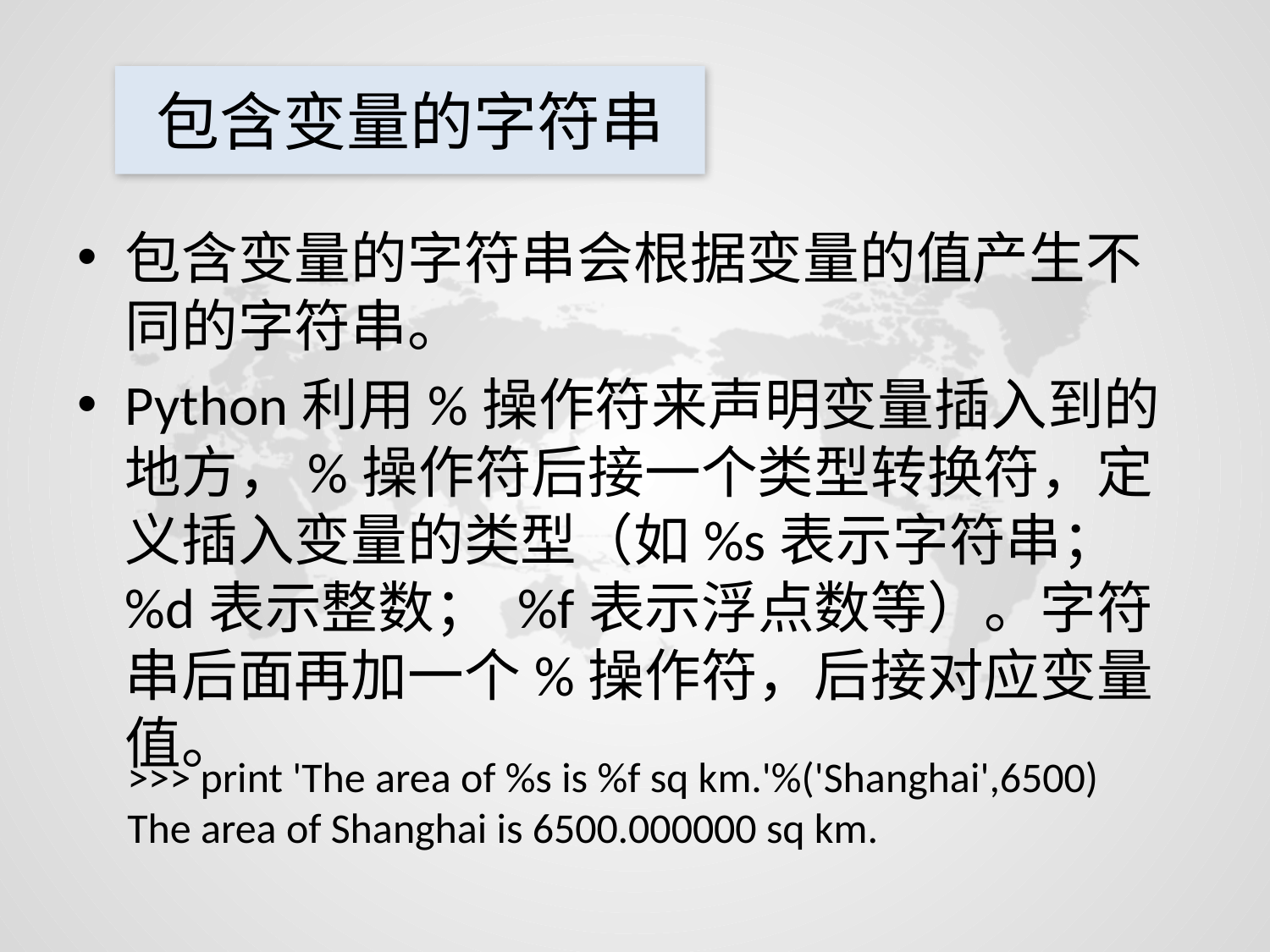

# 包含变量的字符串
包含变量的字符串会根据变量的值产生不同的字符串。
Python利用%操作符来声明变量插入到的地方，%操作符后接一个类型转换符，定义插入变量的类型（如%s表示字符串； %d表示整数； %f表示浮点数等）。字符串后面再加一个%操作符，后接对应变量值。
>>> print 'The area of %s is %f sq km.'%('Shanghai',6500)
The area of Shanghai is 6500.000000 sq km.